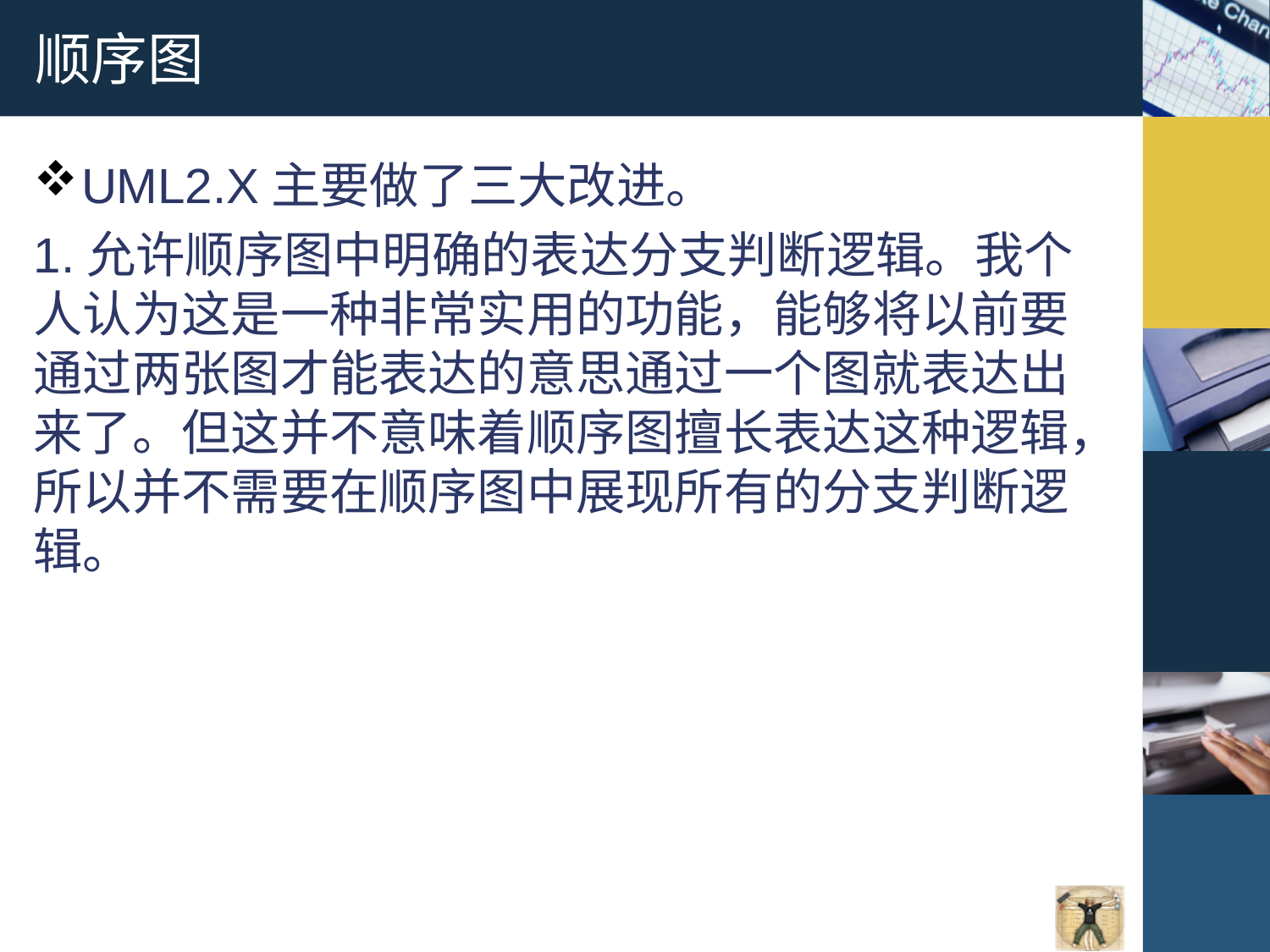

# 顺序图
UML2.X主要做了三大改进。
1.允许顺序图中明确的表达分支判断逻辑。我个人认为这是一种非常实用的功能，能够将以前要通过两张图才能表达的意思通过一个图就表达出来了。但这并不意味着顺序图擅长表达这种逻辑，所以并不需要在顺序图中展现所有的分支判断逻辑。